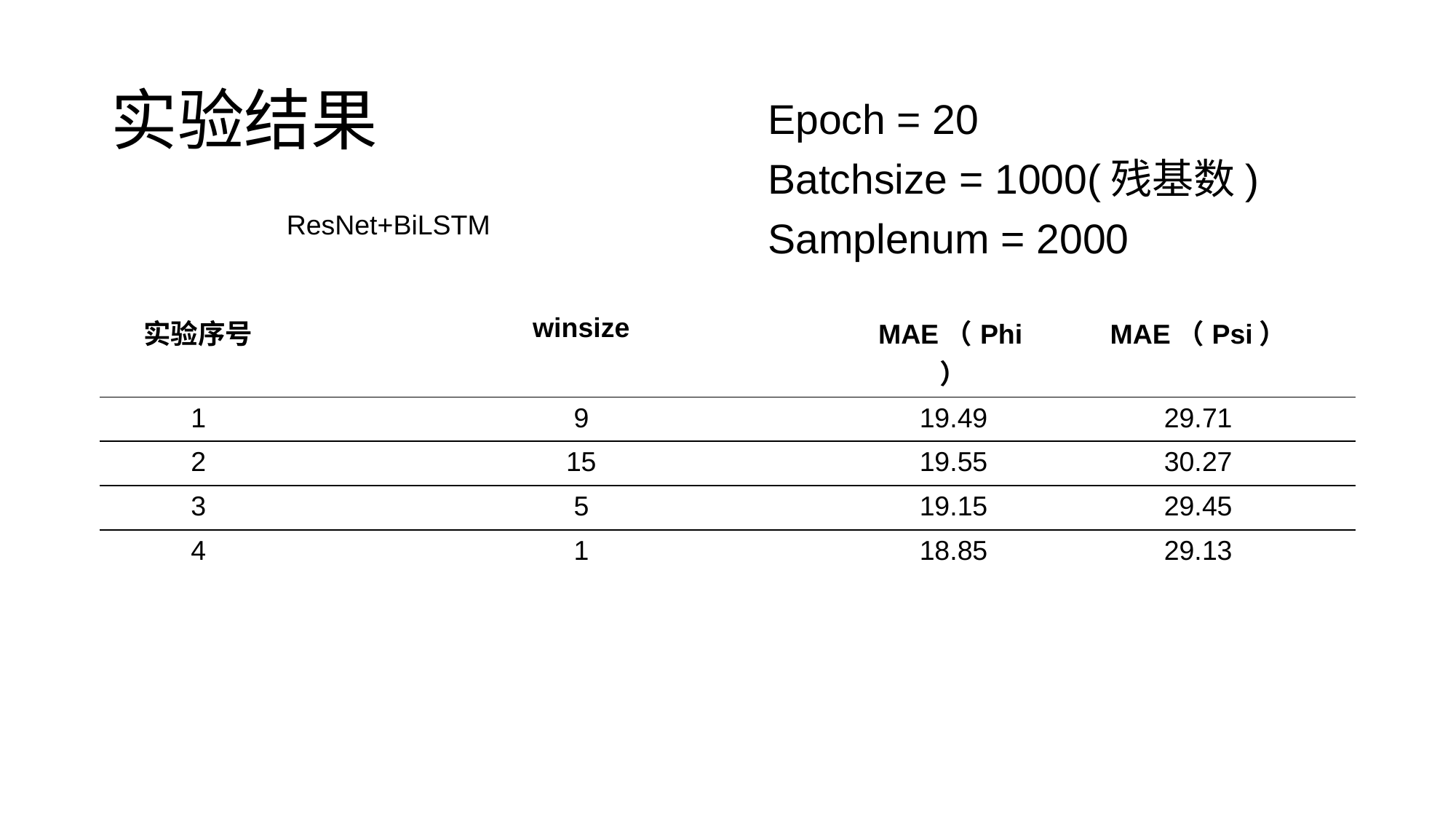

# 实验结果
Epoch = 20
Batchsize = 1000(残基数)
Samplenum = 2000
ResNet+BiLSTM
| 实验序号 | winsize | MAE（Phi） | MAE（Psi） |
| --- | --- | --- | --- |
| 1 | 9 | 19.49 | 29.71 |
| 2 | 15 | 19.55 | 30.27 |
| 3 | 5 | 19.15 | 29.45 |
| 4 | 1 | 18.85 | 29.13 |